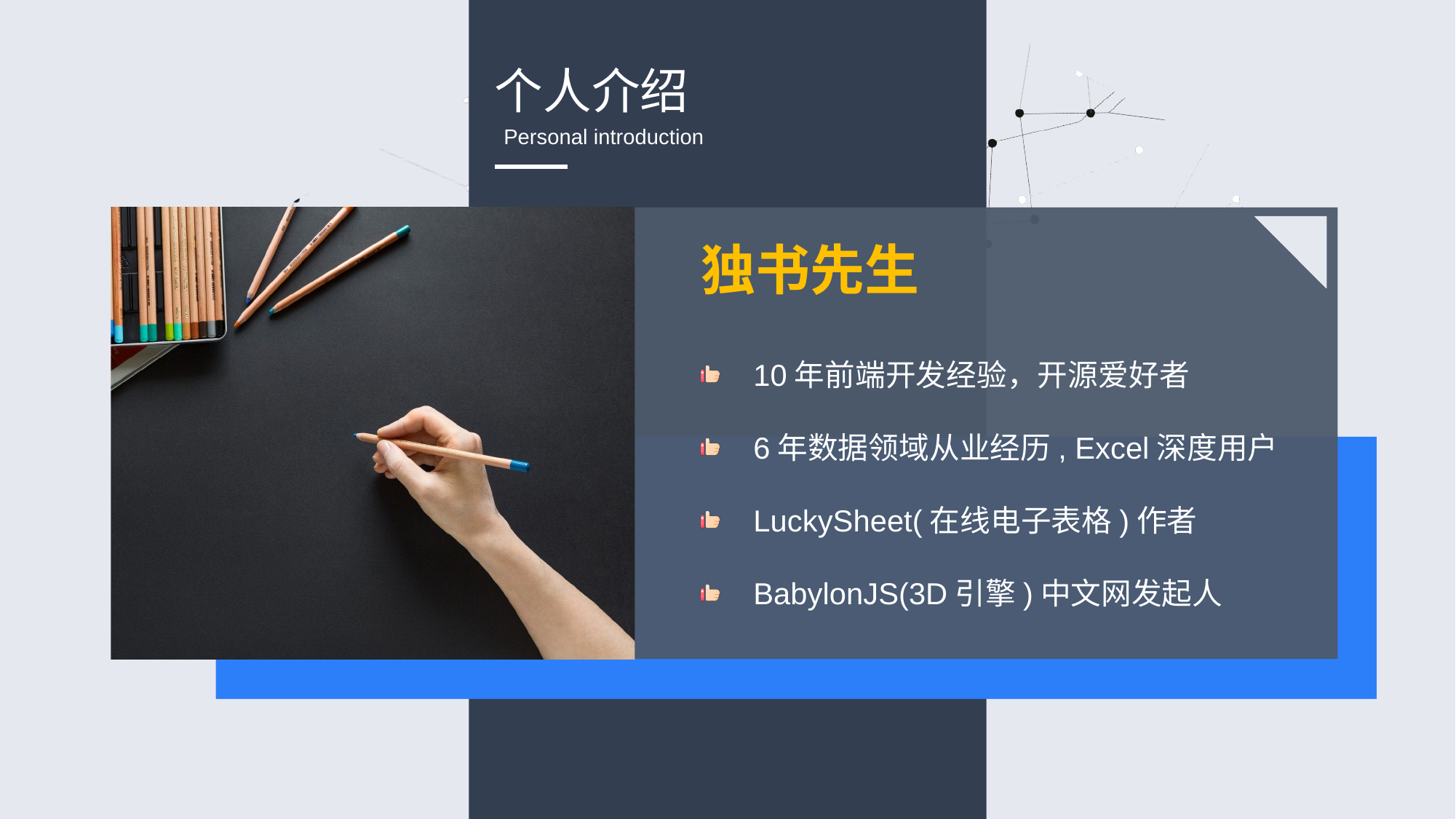

个人介绍
Personal introduction

独书先生
10年前端开发经验，开源爱好者
6年数据领域从业经历, Excel深度用户
LuckySheet(在线电子表格)作者
BabylonJS(3D引擎)中文网发起人